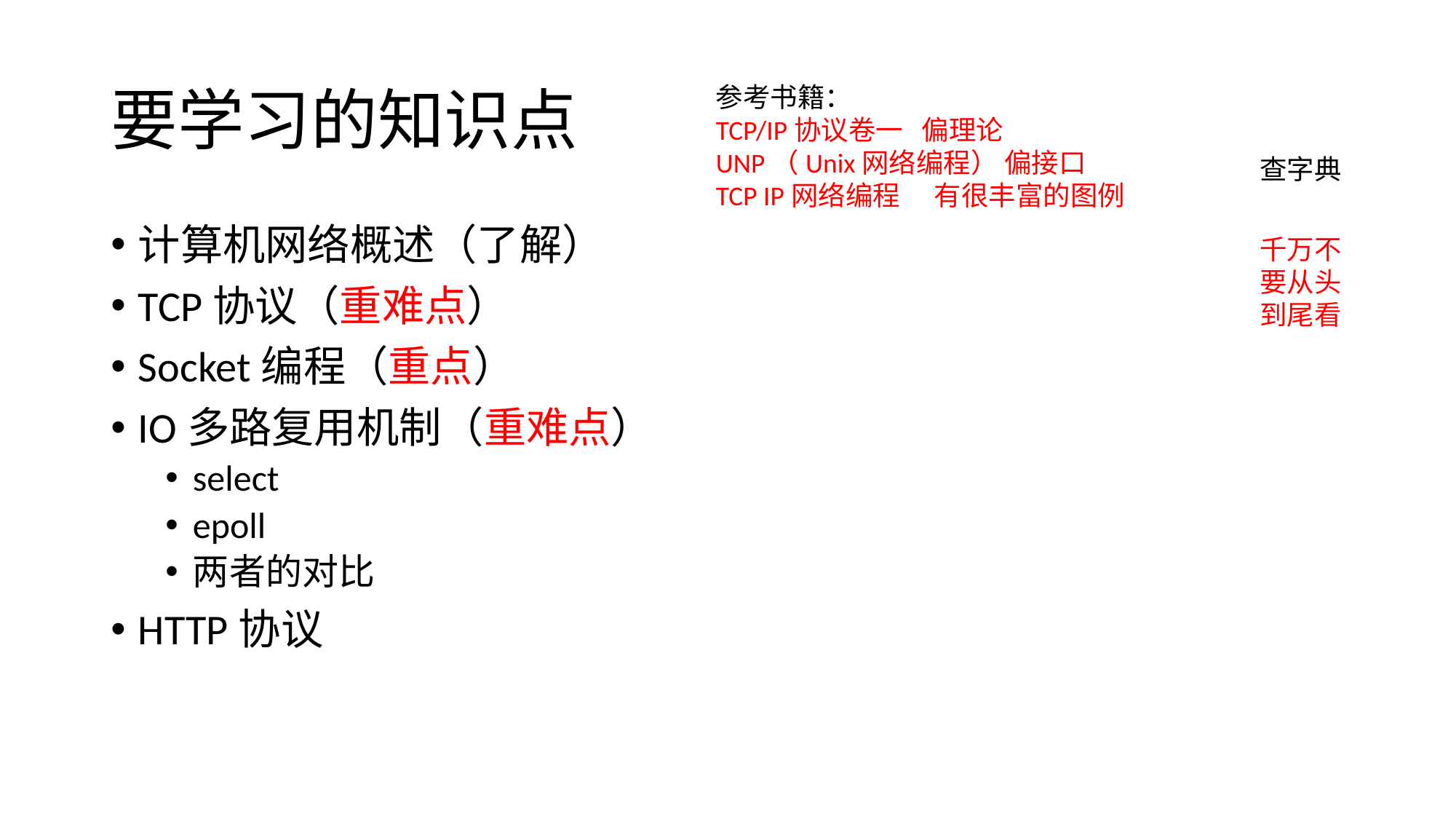

# 要学习的知识点
参考书籍：
TCP/IP协议卷一   偏理论
UNP（Unix网络编程） 偏接口
TCP IP网络编程	有很丰富的图例
查字典
计算机网络概述（了解）
TCP协议（重难点）
Socket编程（重点）
IO多路复用机制（重难点）
select
epoll
两者的对比
HTTP协议
千万不要从头到尾看